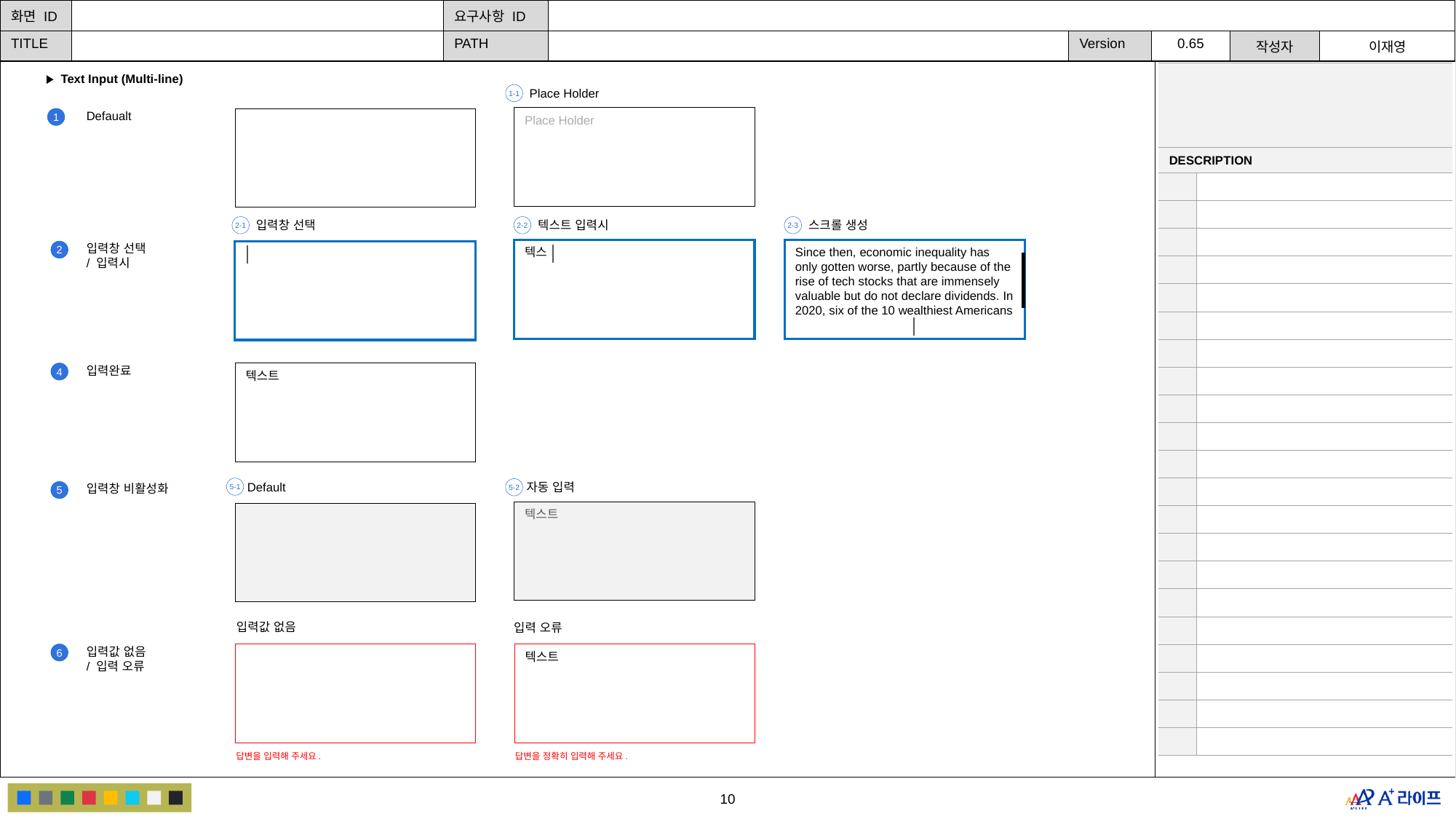

|  |  |
| --- | --- |
| DESCRIPTION |  |
|  |  |
|  |  |
|  |  |
|  |  |
|  |  |
|  |  |
|  |  |
|  |  |
|  |  |
|  |  |
|  |  |
|  |  |
|  |  |
|  |  |
|  |  |
|  |  |
|  |  |
|  |  |
|  |  |
|  |  |
|  |  |
▶  Text Input (Multi-line)
1-1
Place Holder
Place Holder
1
Defaualt

2-1
입력창 선택
2-2
텍스트 입력시
2-3
스크롤 생성
텍스
Since then, economic inequality has only gotten worse, partly because of the rise of tech stocks that are immensely valuable but do not declare dividends. In 2020, six of the 10 wealthiest Americans
2
입력창 선택
/ 입력시

4
입력완료
텍스트
5-1
5-2
Default
자동 입력
5
입력창 비활성화
텍스트

입력값 없음
입력 오류
6
입력값 없음
/ 입력 오류

텍스트
답변을 입력해 주세요.
답변을 정확히 입력해 주세요.